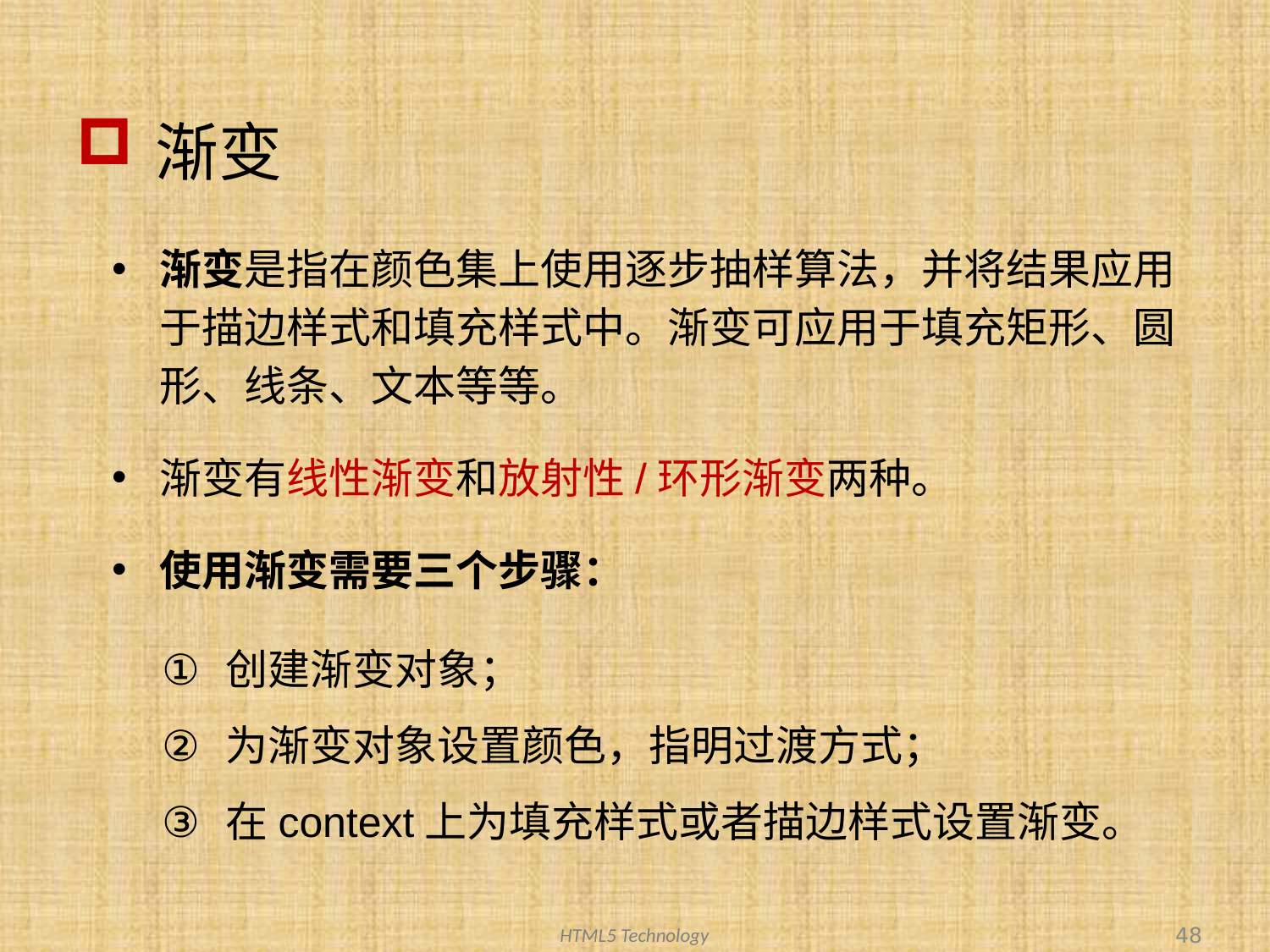

# 渐变
渐变是指在颜色集上使用逐步抽样算法，并将结果应用于描边样式和填充样式中。渐变可应用于填充矩形、圆形、线条、文本等等。
渐变有线性渐变和放射性/环形渐变两种。
使用渐变需要三个步骤：
创建渐变对象；
为渐变对象设置颜色，指明过渡方式；
在context上为填充样式或者描边样式设置渐变。

48
HTML5 Technology